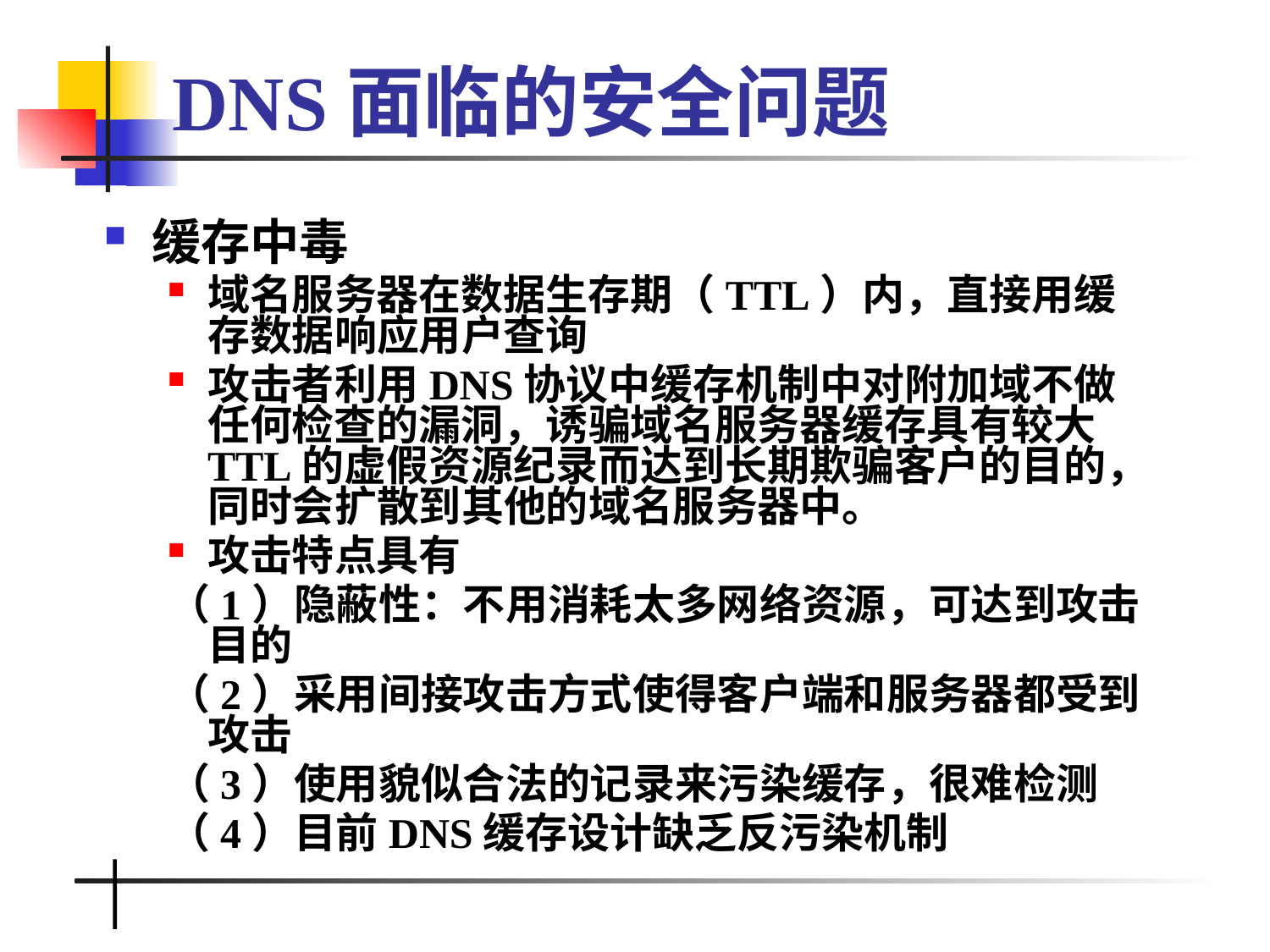

# DNS面临的安全问题
缓存中毒
域名服务器在数据生存期（TTL）内，直接用缓存数据响应用户查询
攻击者利用DNS协议中缓存机制中对附加域不做任何检查的漏洞，诱骗域名服务器缓存具有较大TTL的虚假资源纪录而达到长期欺骗客户的目的，同时会扩散到其他的域名服务器中。
攻击特点具有
（1）隐蔽性：不用消耗太多网络资源，可达到攻击目的
（2）采用间接攻击方式使得客户端和服务器都受到攻击
（3）使用貌似合法的记录来污染缓存，很难检测
（4）目前DNS缓存设计缺乏反污染机制